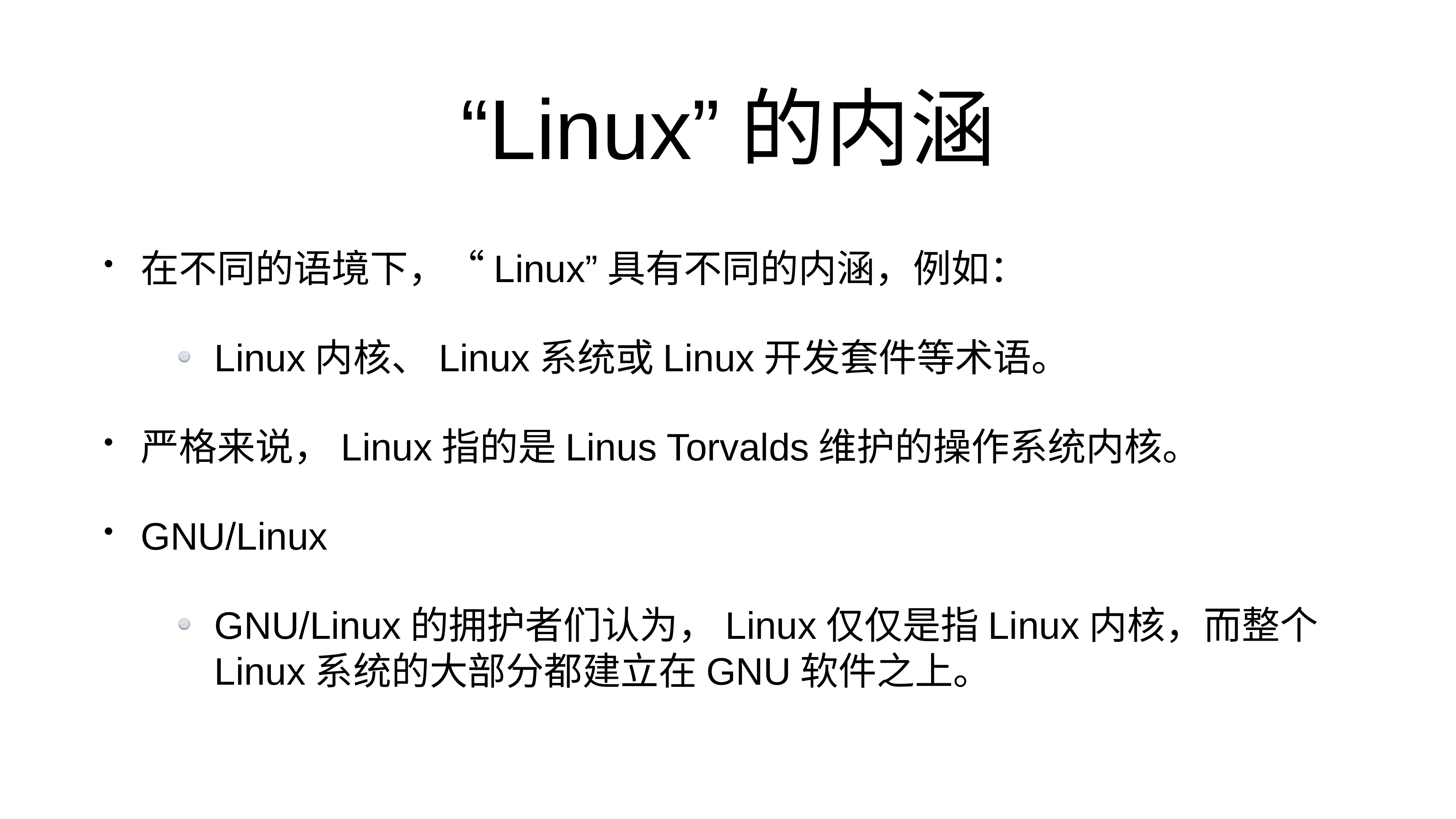

# “Linux”的内涵
在不同的语境下，“Linux”具有不同的内涵，例如：
Linux内核、Linux系统或Linux开发套件等术语。
严格来说，Linux指的是Linus Torvalds维护的操作系统内核。
GNU/Linux
GNU/Linux的拥护者们认为，Linux仅仅是指Linux内核，而整个Linux系统的大部分都建立在GNU软件之上。